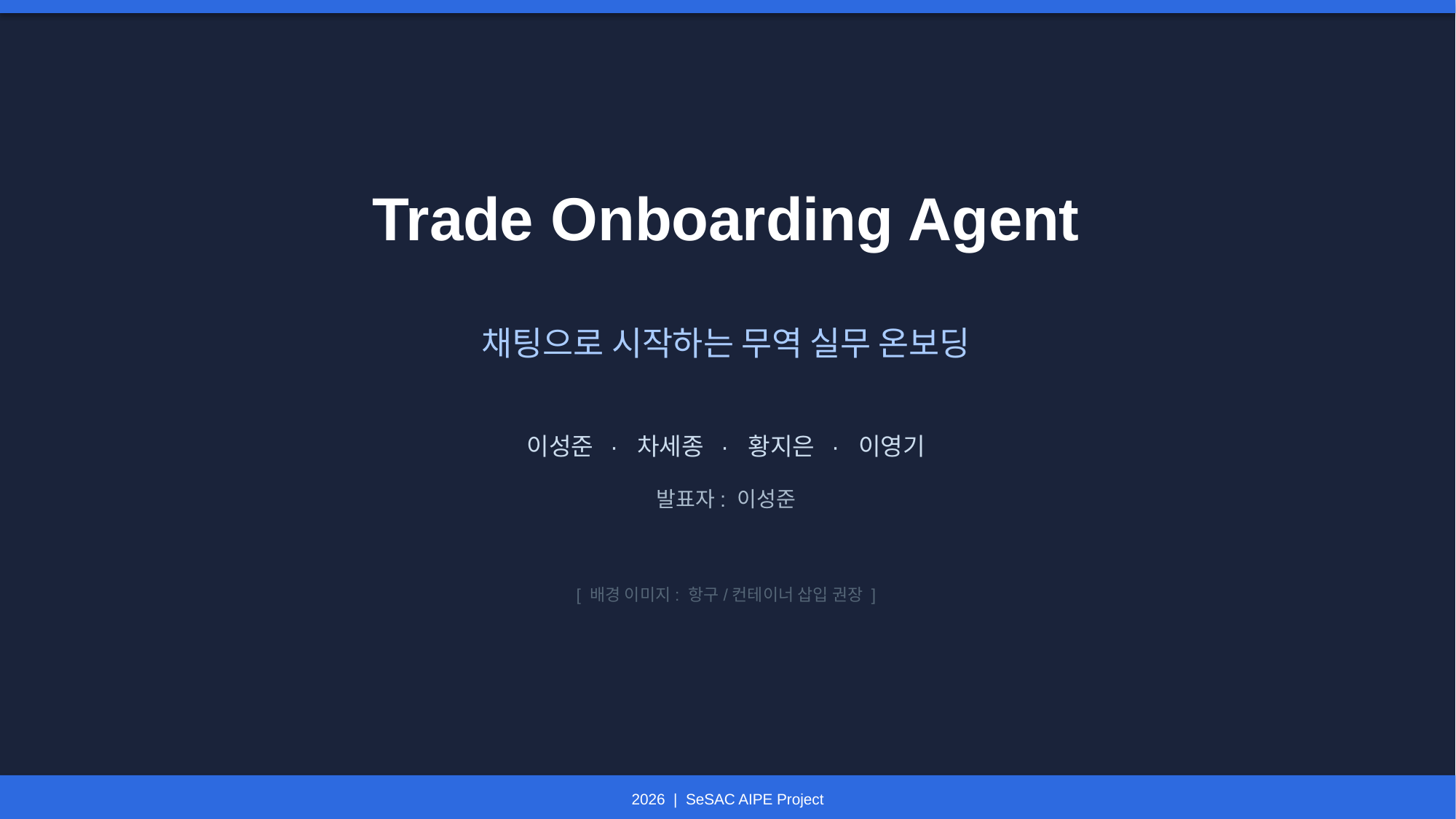

Trade Onboarding Agent
채팅으로 시작하는 무역 실무 온보딩
이성준  ·  차세종  ·  황지은  ·  이영기
발표자: 이성준
[ 배경 이미지: 항구/컨테이너 삽입 권장 ]

2026  |  SeSAC AIPE Project